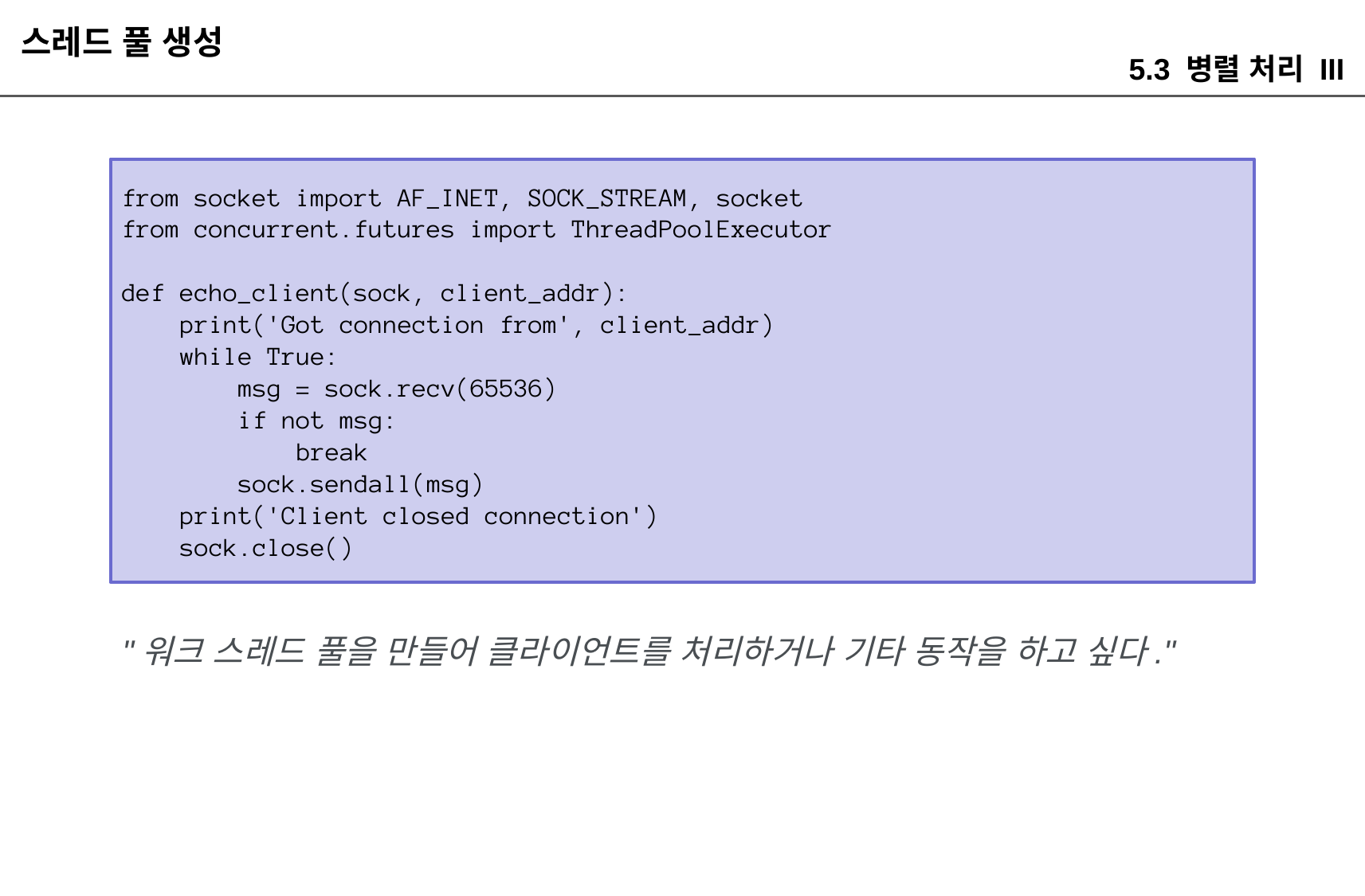

스레드 풀 생성
5.3 병렬 처리 III
from socket import AF_INET, SOCK_STREAM, socket
from concurrent.futures import ThreadPoolExecutor

def echo_client(sock, client_addr):
    print('Got connection from', client_addr)
    while True:
        msg = sock.recv(65536)
        if not msg:
            break
        sock.sendall(msg)
    print('Client closed connection')
    sock.close()
"워크 스레드 풀을 만들어 클라이언트를 처리하거나 기타 동작을 하고 싶다."